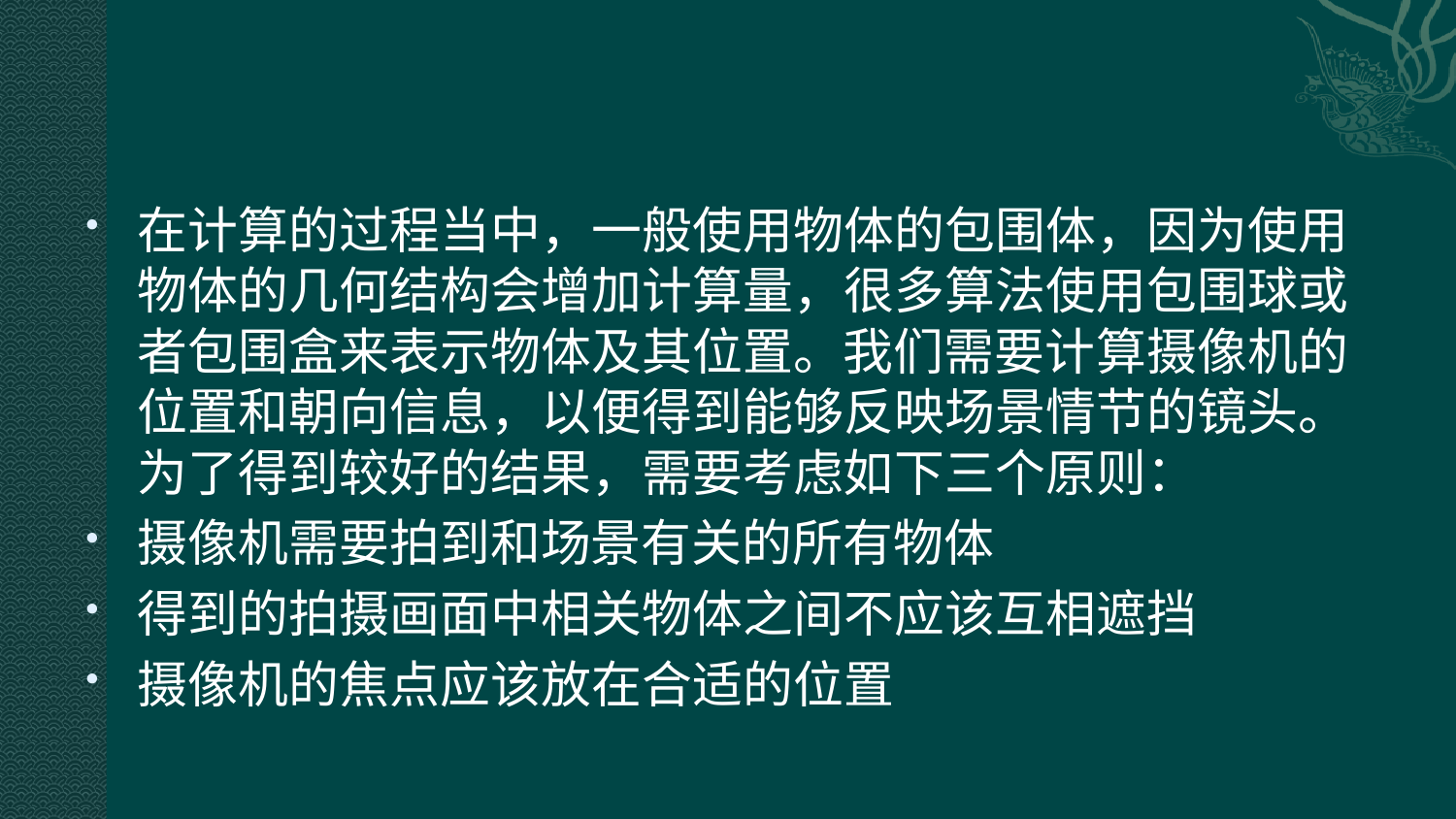

#
在计算的过程当中，一般使用物体的包围体，因为使用物体的几何结构会增加计算量，很多算法使用包围球或者包围盒来表示物体及其位置。我们需要计算摄像机的位置和朝向信息，以便得到能够反映场景情节的镜头。为了得到较好的结果，需要考虑如下三个原则：
摄像机需要拍到和场景有关的所有物体
得到的拍摄画面中相关物体之间不应该互相遮挡
摄像机的焦点应该放在合适的位置